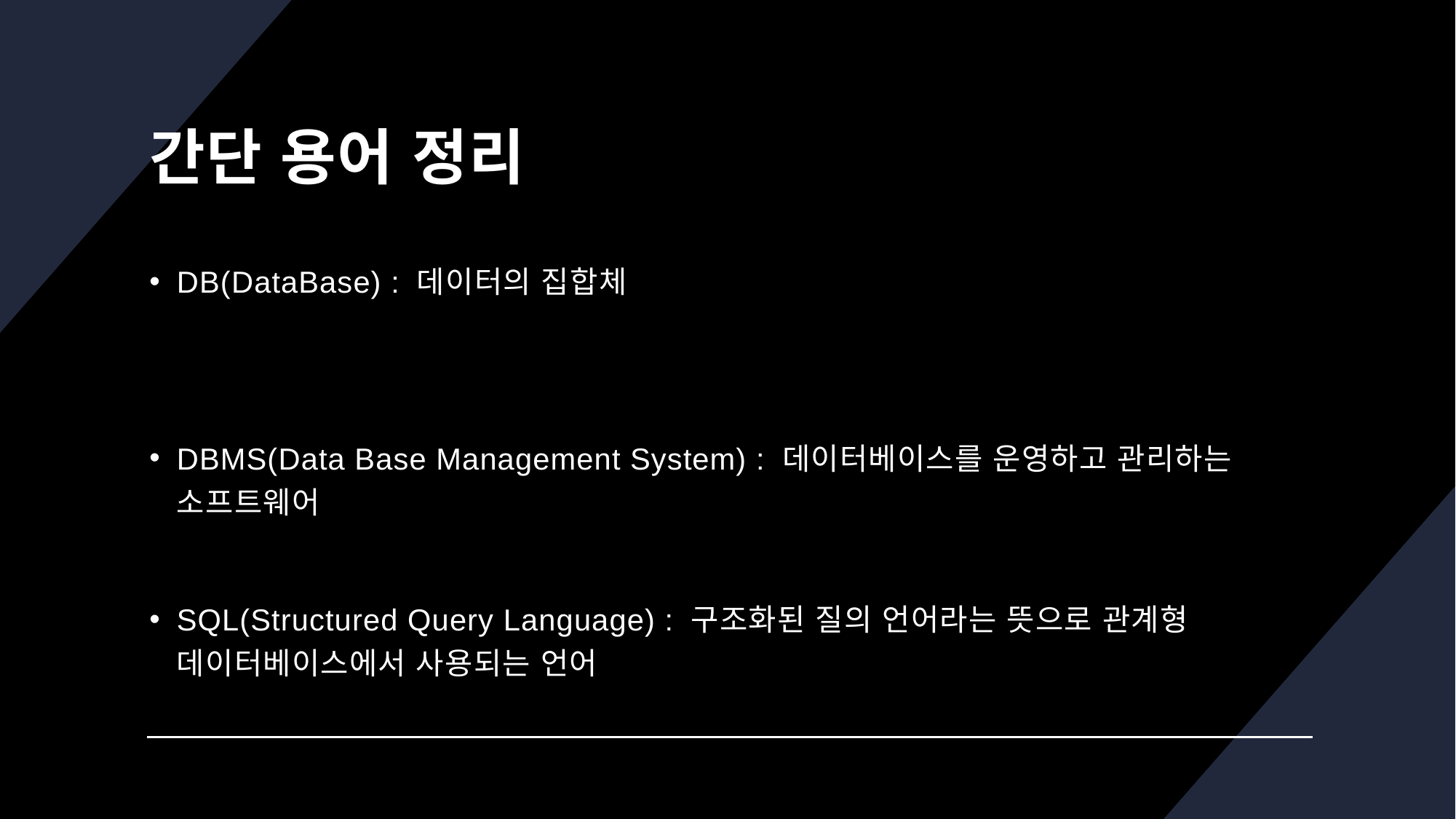

# 간단 용어 정리
DB(DataBase) : 데이터의 집합체

DBMS(Data Base Management System) : 데이터베이스를 운영하고 관리하는 소프트웨어

SQL(Structured Query Language) : 구조화된 질의 언어라는 뜻으로 관계형 데이터베이스에서 사용되는 언어